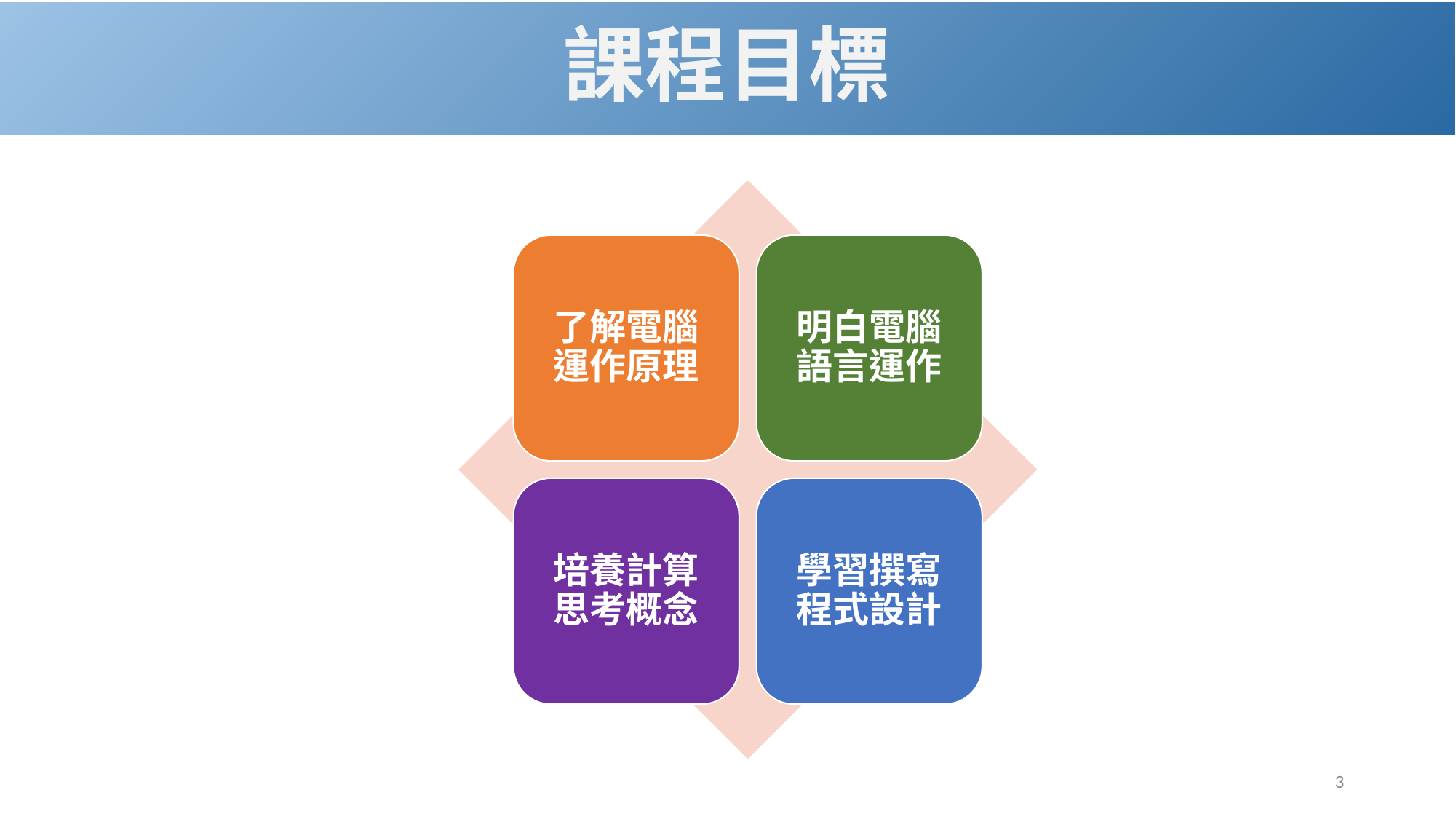

# 課程目標

了解電腦運作原理
明白電腦語言運作

培養計算思考概念
學習撰寫程式設計
3